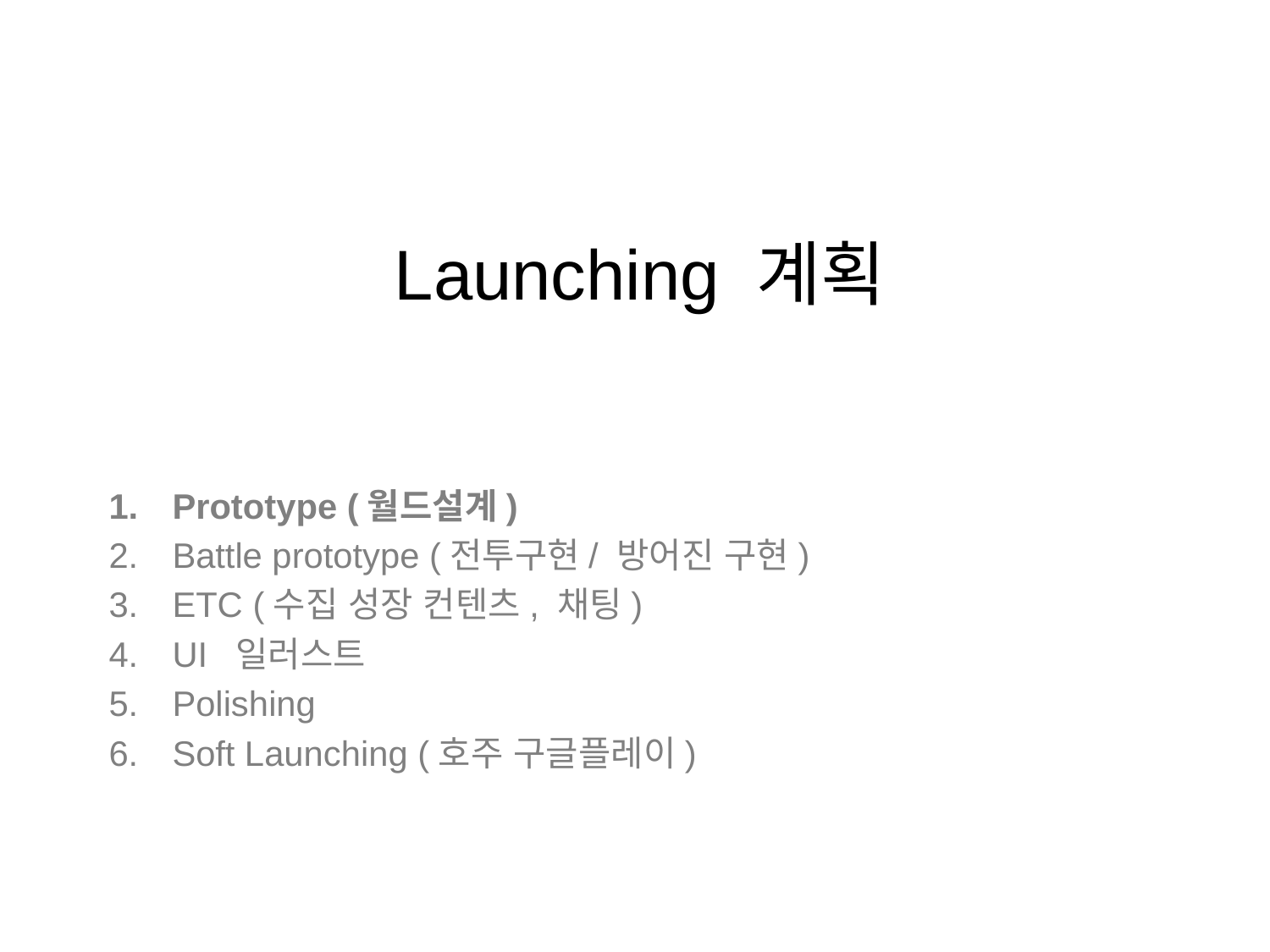

# Launching 계획

Prototype (월드설계)
Battle prototype (전투구현/ 방어진 구현)
ETC (수집 성장 컨텐츠, 채팅)
UI  일러스트
Polishing
Soft Launching (호주 구글플레이)